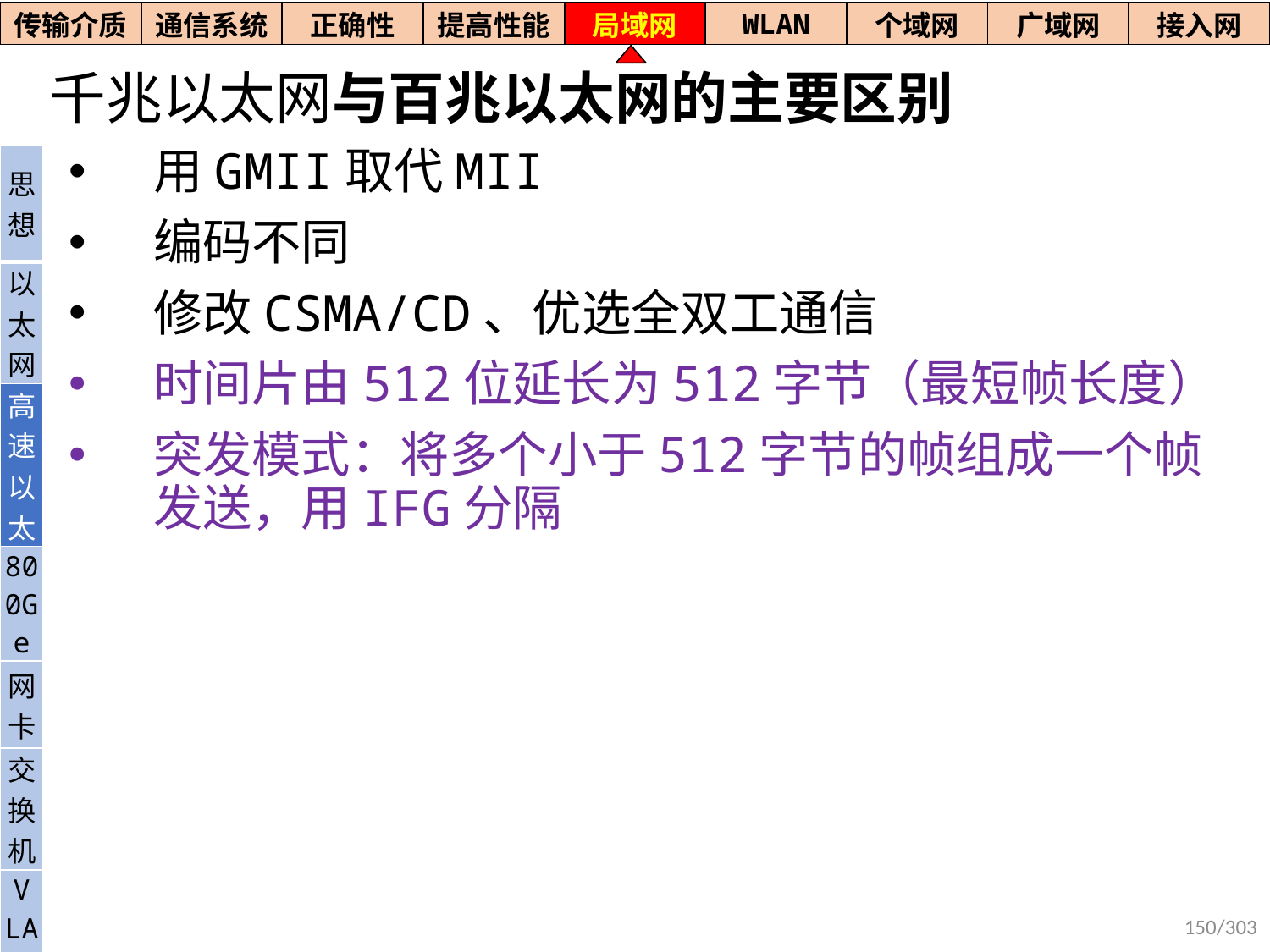

| 传输介质 | 通信系统 | 正确性 | 提高性能 | 局域网 | WLAN | 个域网 | 广域网 | 接入网 |
| --- | --- | --- | --- | --- | --- | --- | --- | --- |

# 千兆以太网与百兆以太网的主要区别
用GMII取代MII
编码不同
修改CSMA/CD、优选全双工通信
时间片由512位延长为512字节（最短帧长度）
突发模式：将多个小于512字节的帧组成一个帧发送，用IFG分隔
| 思想 |
| --- |
| 以太网 |
| 高速以太 |
| 800Ge |
| 网卡 |
| 交换机 |
| V LAN |
150/303